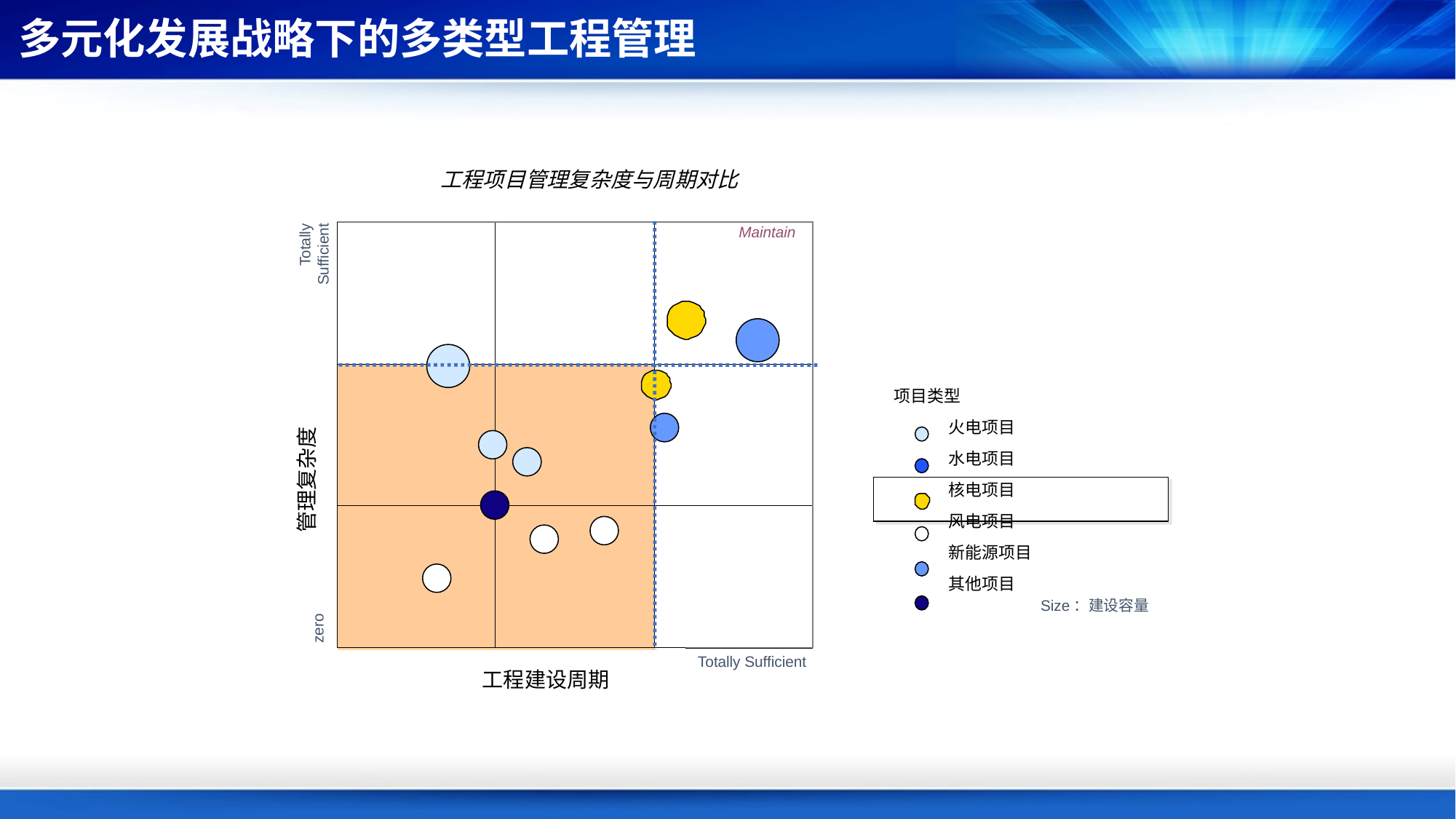

多元化发展战略下的多类型工程管理

工程项目管理复杂度与周期对比
Maintain

Totally
Sufficient

项目类型
火电项目
水电项目
核电项目
风电项目
新能源项目
其他项目

管理复杂度

Size：建设容量
zero
Totally Sufficient

工程建设周期